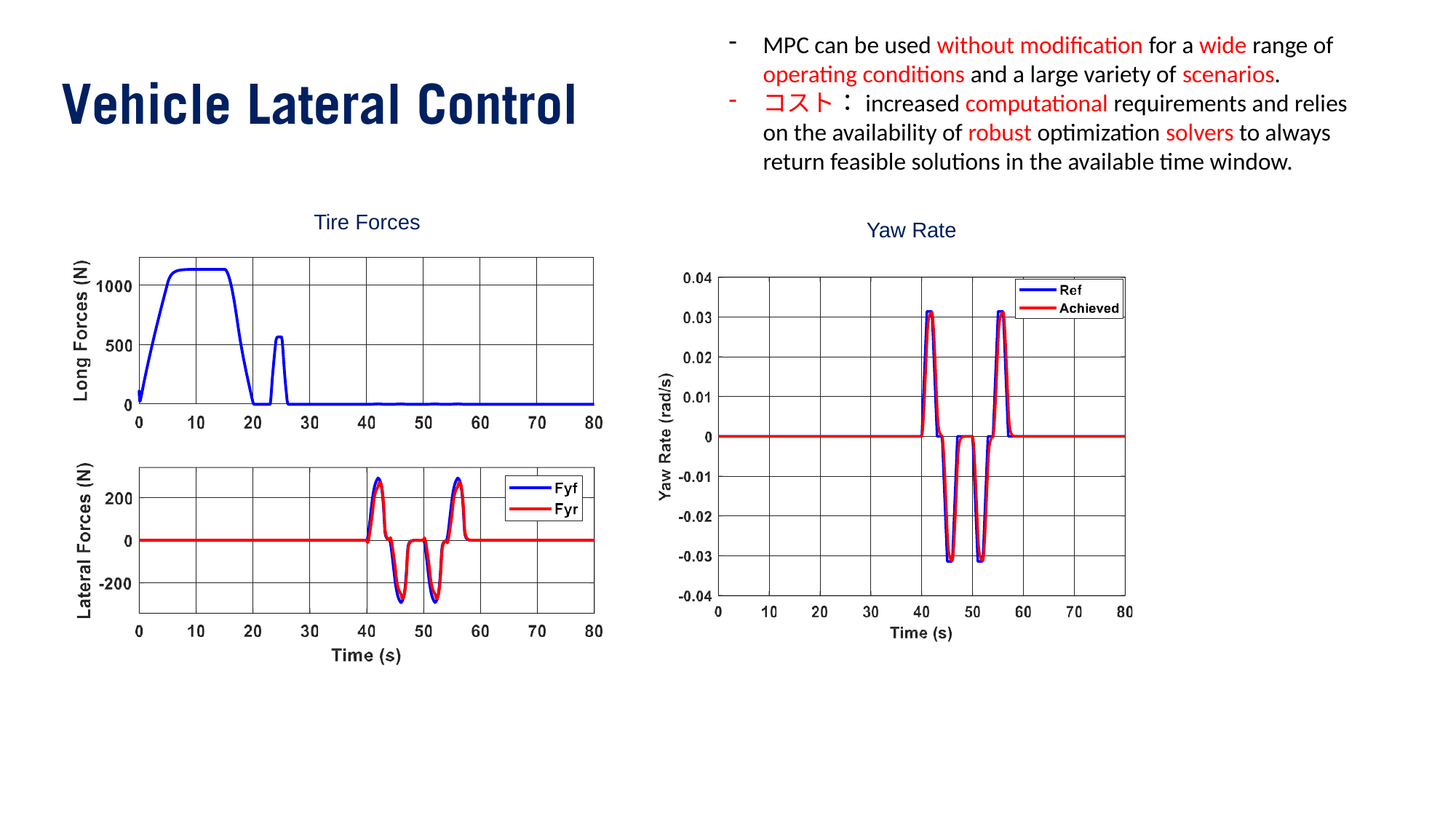

MPC can be used without modification for a wide range of operating conditions and a large variety of scenarios.
コスト：increased computational requirements and relies on the availability of robust optimization solvers to always return feasible solutions in the available time window.

Tire Forces
Yaw Rate
|  |  |  |  |  |  |  |  |
| --- | --- | --- | --- | --- | --- | --- | --- |
|  |  |  |  |  |  |  |  |
|  |  |  |  |  |  |  |  |